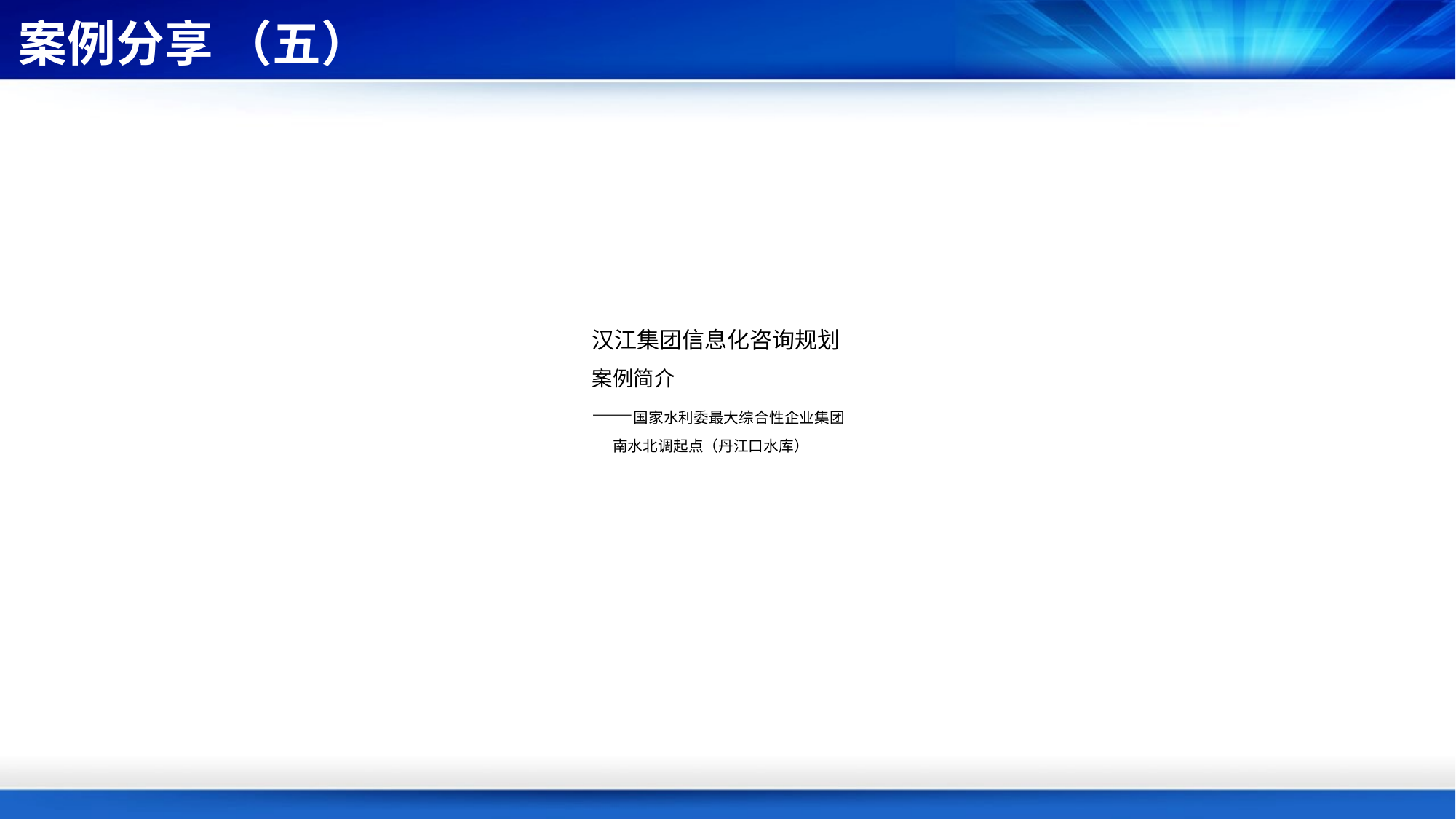

案例分享 （五）
汉江集团信息化咨询规划
案例简介
——国家水利委最大综合性企业集团
      南水北调起点（丹江口水库）